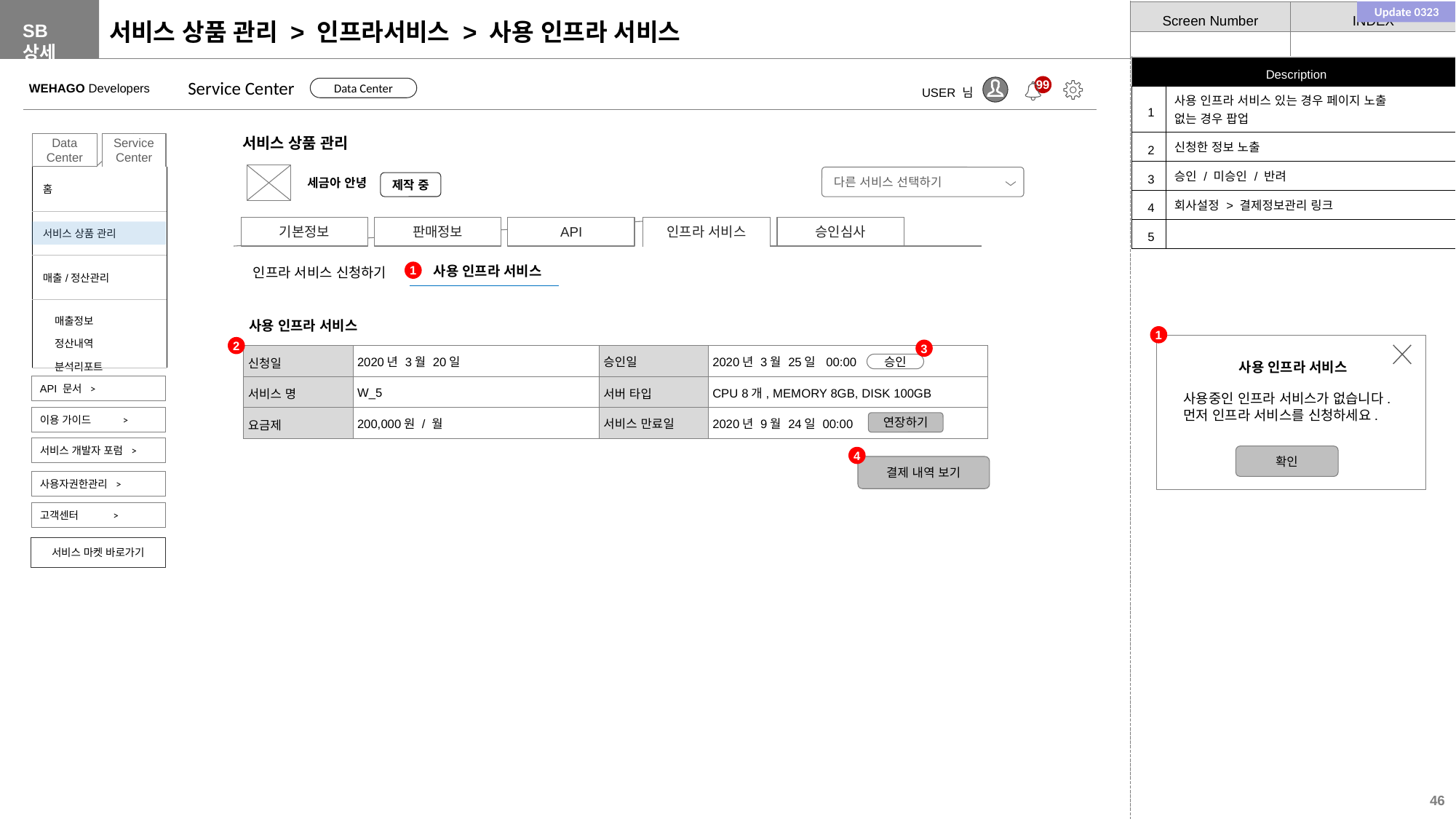

Update 0323
# 서비스 상품 관리 > 인프라서비스 > 사용 인프라 서비스
| Description |  |
| --- | --- |
| 1 | 사용 인프라 서비스 있는 경우 페이지 노출 없는 경우 팝업 |
| 2 | 신청한 정보 노출 |
| 3 | 승인 / 미승인 / 반려 |
| 4 | 회사설정 > 결제정보관리 링크 |
| 5 |  |
Service Center
WEHAGO Developers
99

Data Center
USER 님

서비스 상품 관리
Service Center
Data Center

| 홈 |
| --- |
| 서비스 상품 관리 |
| 매출/정산관리 |
| 매출정보 정산내역 분석리포트 |
다른 서비스 선택하기

세금아 안녕
제작 중
기본정보
API
인프라 서비스
승인심사
판매정보

사용 인프라 서비스
인프라 서비스 신청하기
1
사용 인프라 서비스
1

2
3
| 신청일 | 2020년 3월 20일 | 승인일 | 2020년 3월 25일 00:00 |
| --- | --- | --- | --- |
| 서비스 명 | W\_5 | 서버 타입 | CPU 8개, MEMORY 8GB, DISK 100GB |
| 요금제 | 200,000원 / 월 | 서비스 만료일 | 2020년 9월 24일 00:00 |
사용 인프라 서비스
승인
API 문서  >
사용중인 인프라 서비스가 없습니다. 먼저 인프라 서비스를 신청하세요.
이용 가이드          >
연장하기
서비스 개발자 포럼  >
확인
4
결제 내역 보기
사용자권한관리  >
고객센터           >
서비스 마켓 바로가기